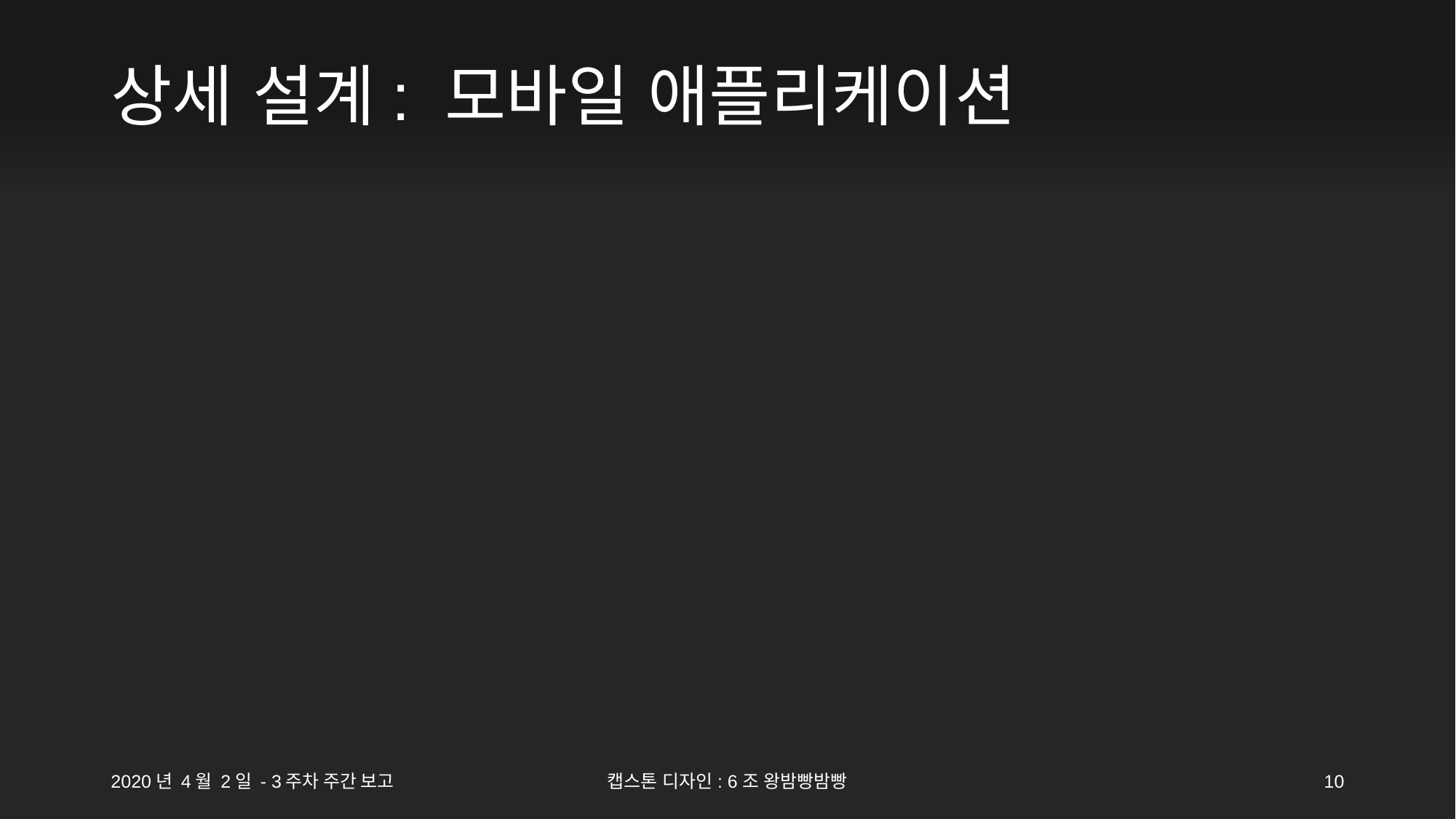

# 상세 설계: 모바일 애플리케이션
2020년 4월 2일 - 3주차 주간 보고
캡스톤 디자인: 6조 왕밤빵밤빵
10